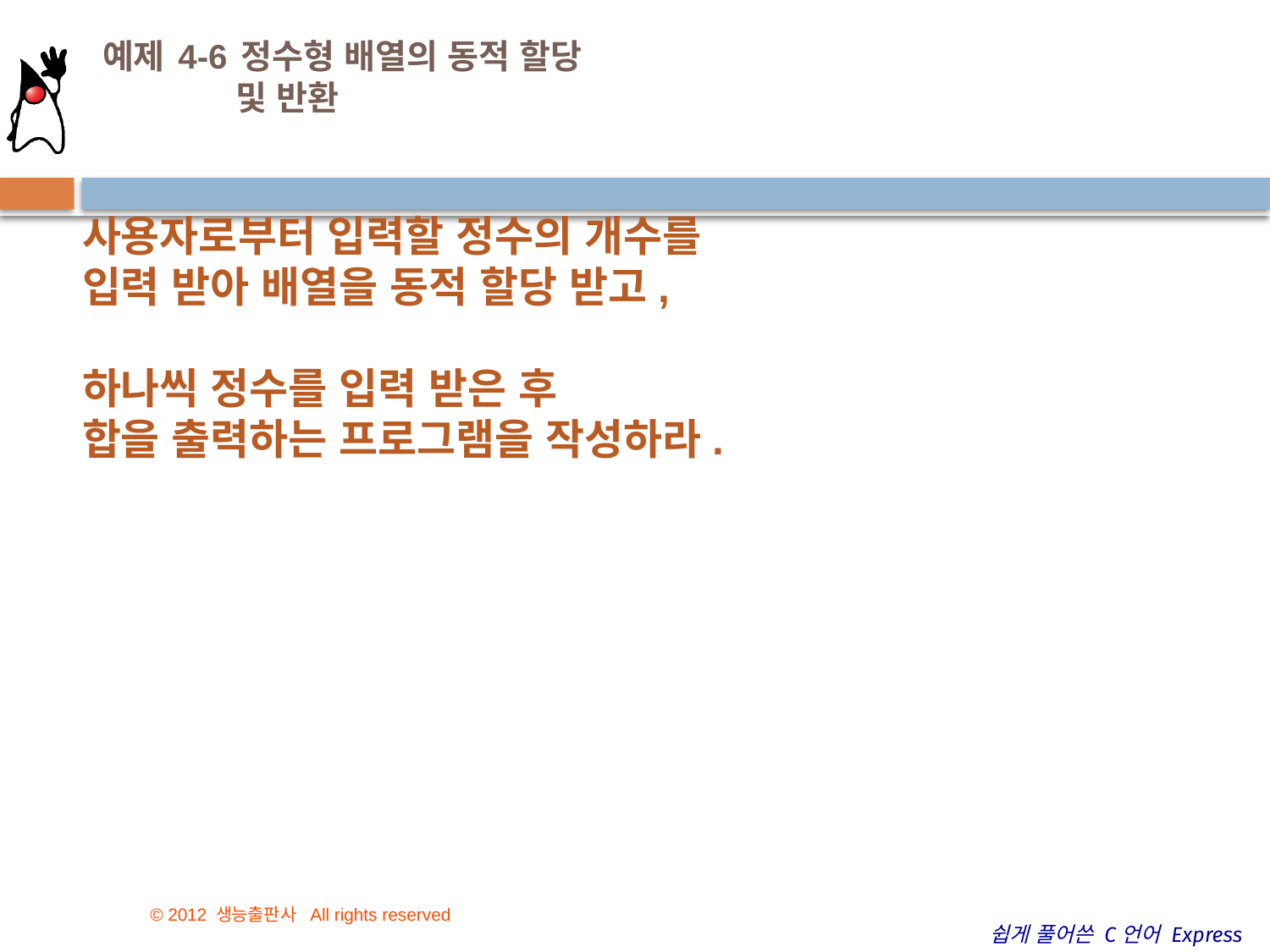

# 예제 4-6 정수형 배열의 동적 할당 및 반환
14
사용자로부터 입력할 정수의 개수를
입력 받아 배열을 동적 할당 받고,

하나씩 정수를 입력 받은 후
합을 출력하는 프로그램을 작성하라.